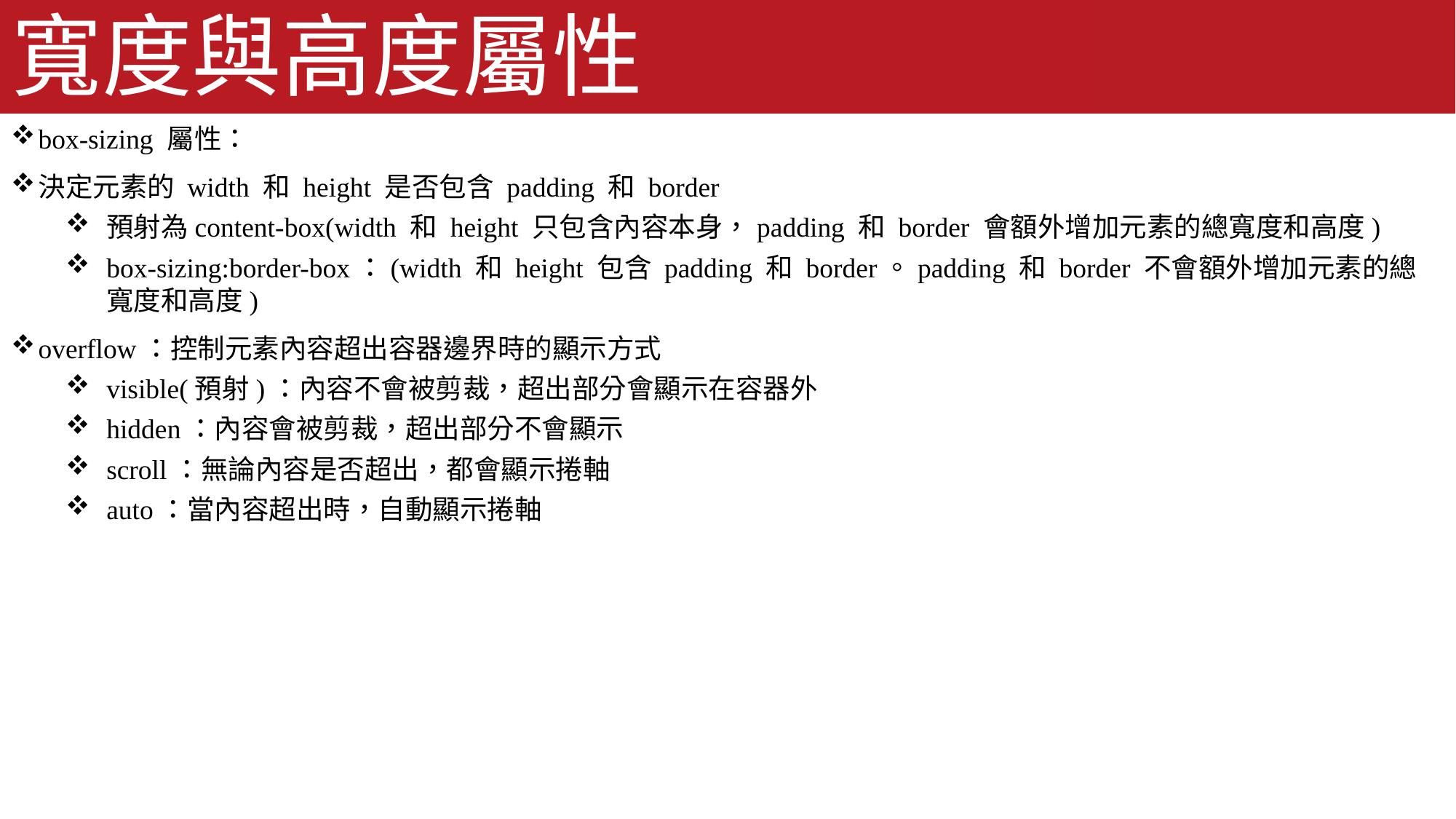

# 寬度與高度屬性
box-sizing 屬性：
決定元素的 width 和 height 是否包含 padding 和 border
預射為content-box(width 和 height 只包含內容本身，padding 和 border 會額外增加元素的總寬度和高度)
box-sizing:border-box：(width 和 height 包含 padding 和 border。padding 和 border 不會額外增加元素的總寬度和高度)
overflow：控制元素內容超出容器邊界時的顯示方式
visible(預射)：內容不會被剪裁，超出部分會顯示在容器外
hidden：內容會被剪裁，超出部分不會顯示
scroll：無論內容是否超出，都會顯示捲軸
auto：當內容超出時，自動顯示捲軸